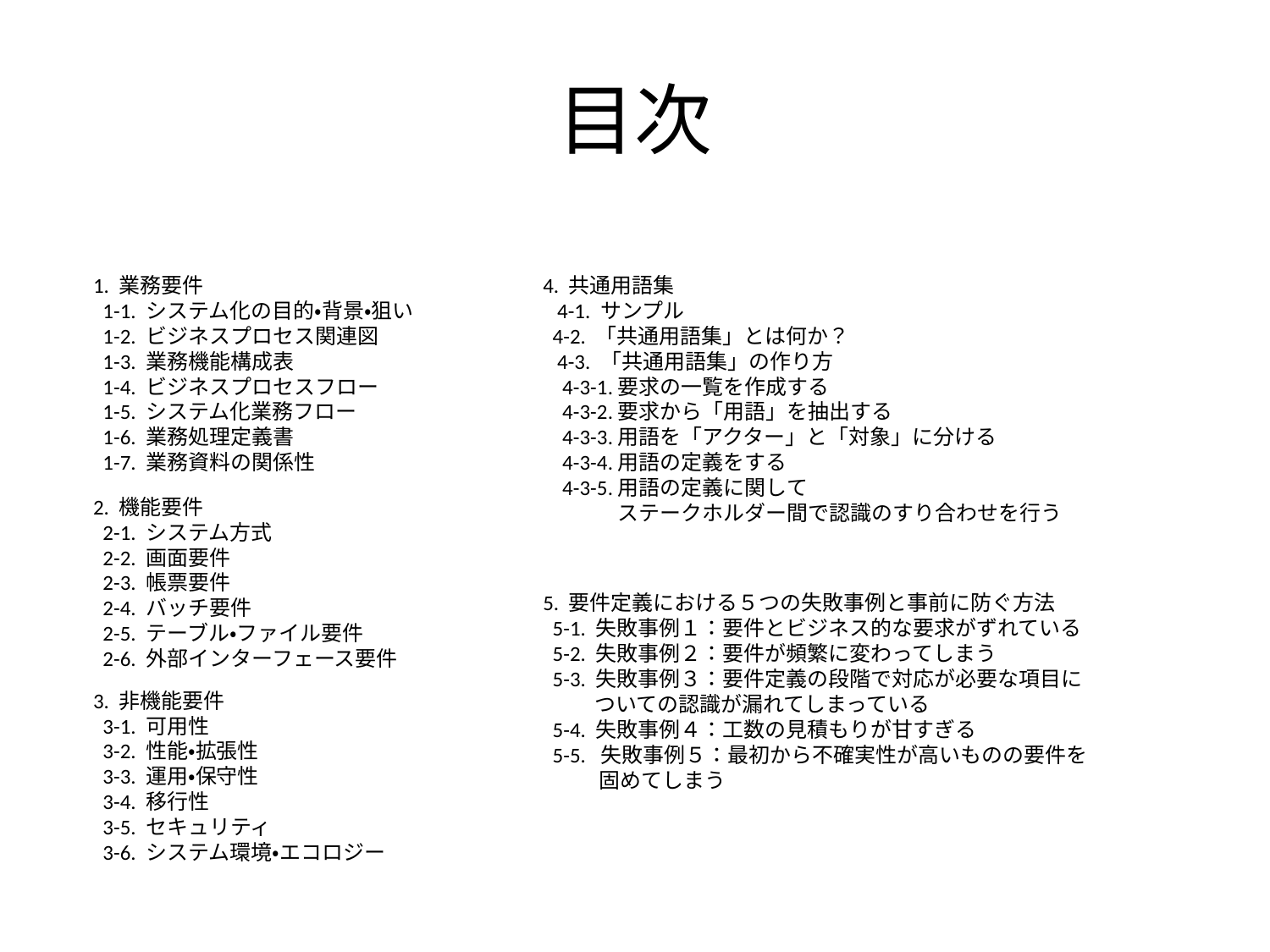

# 目次
1. 業務要件
  1-1. システム化の目的・背景・狙い
  1-2. ビジネスプロセス関連図
  1-3. 業務機能構成表
  1-4. ビジネスプロセスフロー
  1-5. システム化業務フロー
  1-6. 業務処理定義書
  1-7. 業務資料の関係性
4. 共通用語集
  4-1. サンプル
  4-2. 「共通用語集」とは何か？
  4-3. 「共通用語集」の作り方
    4-3-1.要求の一覧を作成する
    4-3-2.要求から「用語」を抽出する
    4-3-3.用語を「アクター」と「対象」に分ける
    4-3-4.用語の定義をする
    4-3-5.用語の定義に関して
               ステークホルダー間で認識のすり合わせを行う
2. 機能要件
  2-1. システム方式
  2-2. 画面要件
  2-3. 帳票要件
  2-4. バッチ要件
  2-5. テーブル・ファイル要件
  2-6. 外部インターフェース要件
5. 要件定義における５つの失敗事例と事前に防ぐ方法
  5-1. 失敗事例１：要件とビジネス的な要求がずれている
  5-2. 失敗事例２：要件が頻繁に変わってしまう
  5-3. 失敗事例３：要件定義の段階で対応が必要な項目に
          ついての認識が漏れてしまっている
  5-4. 失敗事例４：工数の見積もりが甘すぎる
  5-5.  失敗事例５：最初から不確実性が高いものの要件を
           固めてしまう
3. 非機能要件
  3-1. 可用性
  3-2. 性能・拡張性
  3-3. 運用・保守性
  3-4. 移行性
  3-5. セキュリティ
  3-6. システム環境・エコロジー